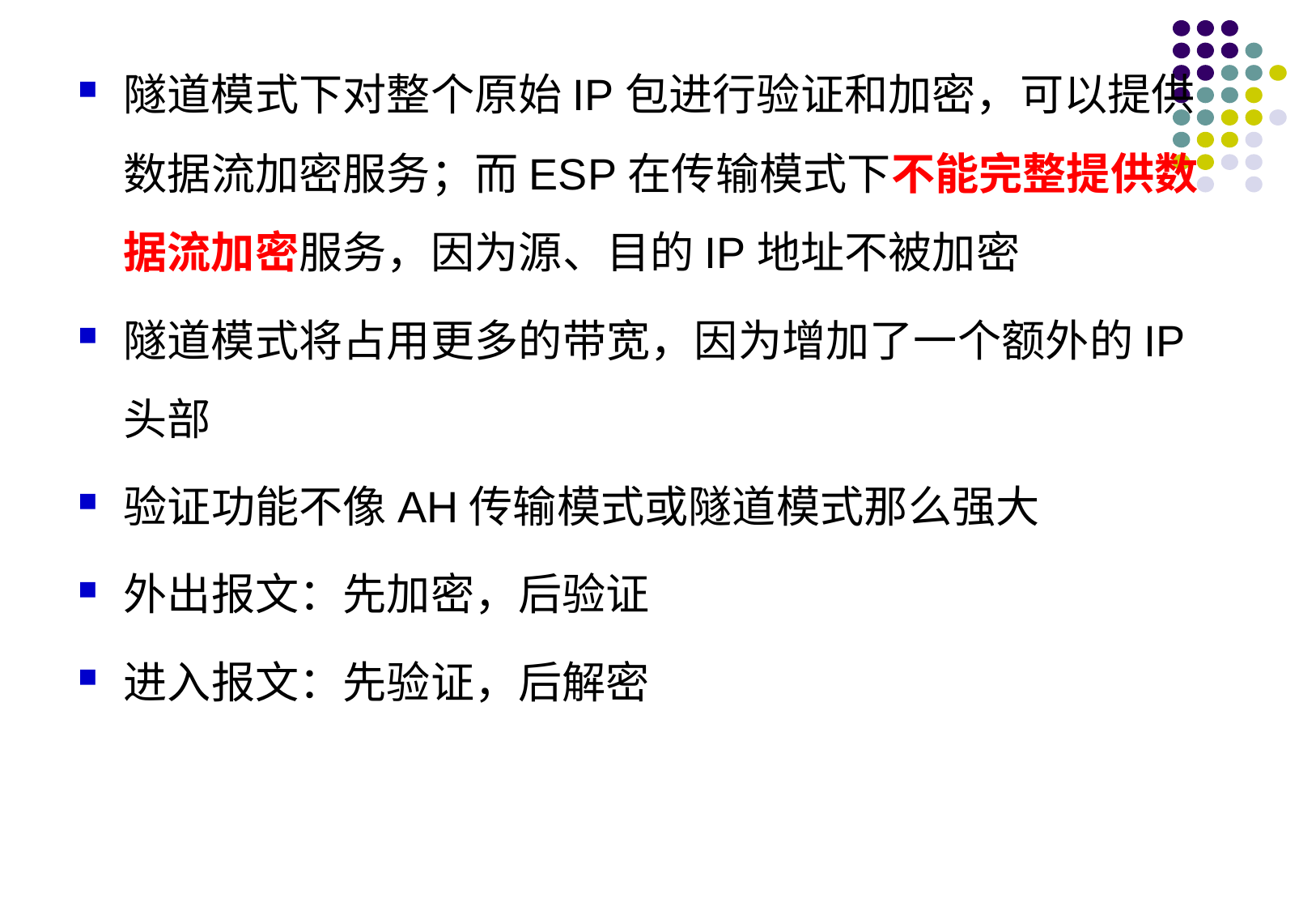

隧道模式下对整个原始IP包进行验证和加密，可以提供数据流加密服务；而ESP在传输模式下不能完整提供数据流加密服务，因为源、目的IP地址不被加密
隧道模式将占用更多的带宽，因为增加了一个额外的IP头部
验证功能不像AH传输模式或隧道模式那么强大
外出报文：先加密，后验证
进入报文：先验证，后解密